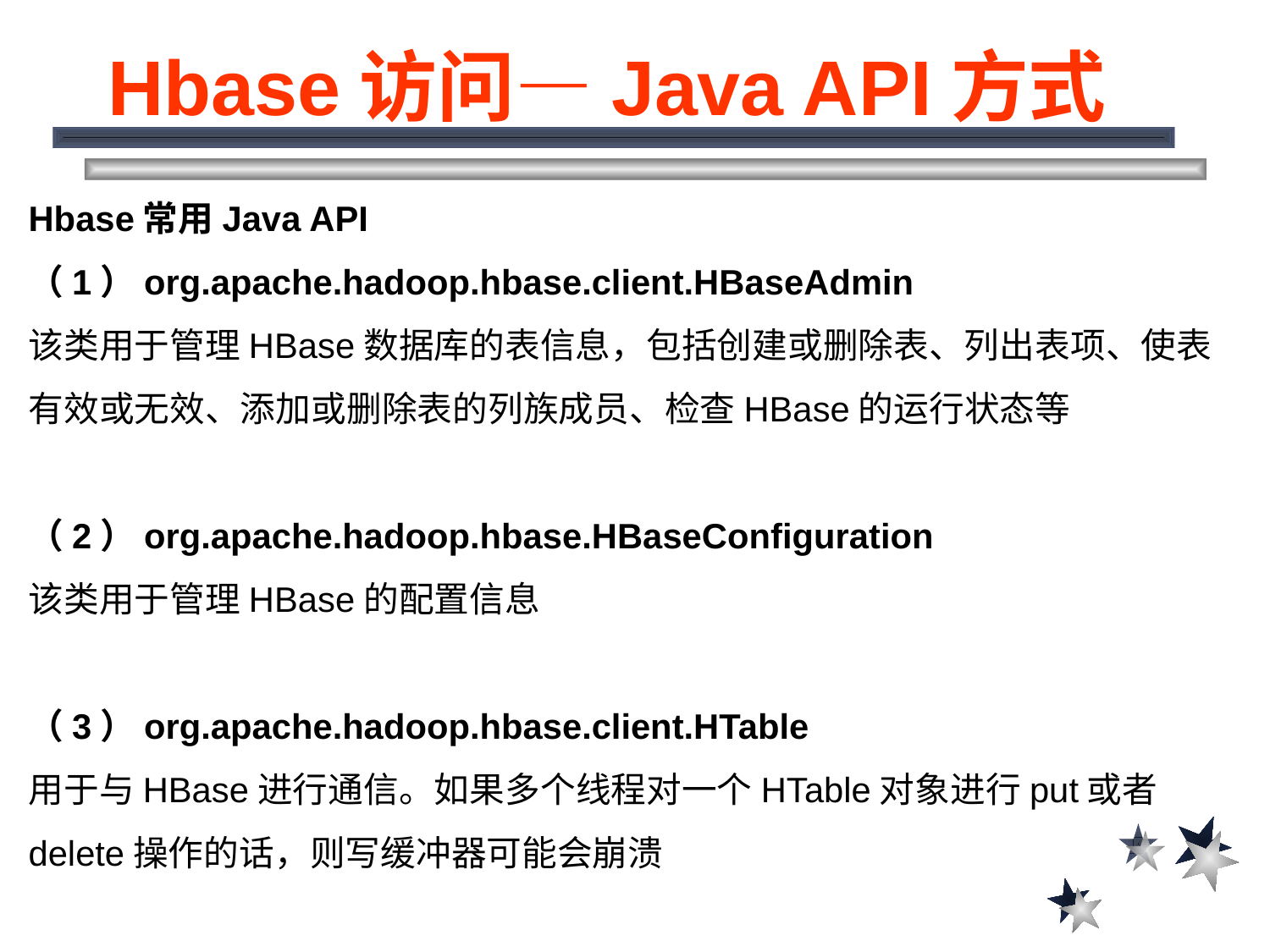

Hbase访问—Java API方式
Hbase常用Java API
（1）org.apache.hadoop.hbase.client.HBaseAdmin
该类用于管理HBase数据库的表信息，包括创建或删除表、列出表项、使表有效或无效、添加或删除表的列族成员、检查HBase的运行状态等

（2）org.apache.hadoop.hbase.HBaseConfiguration
该类用于管理HBase的配置信息

（3）org.apache.hadoop.hbase.client.HTable
用于与HBase进行通信。如果多个线程对一个HTable对象进行put或者delete操作的话，则写缓冲器可能会崩溃